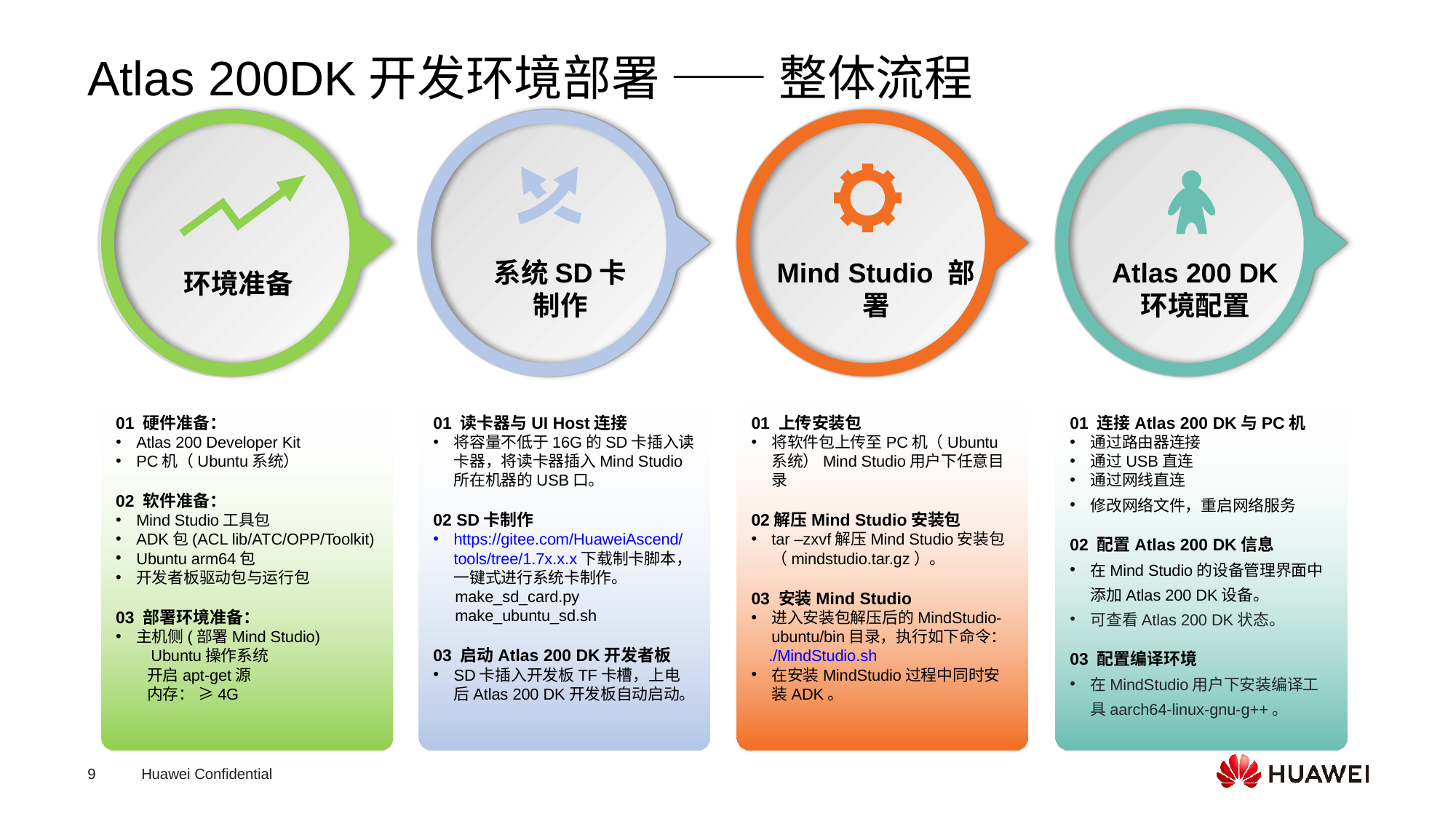

# Atlas 200DK开发环境部署 —— 整体流程

环境准备

系统SD卡制作

Mind Studio 部署

Atlas 200 DK
环境配置
01 读卡器与UI Host连接
将容量不低于16G的SD卡插入读卡器，将读卡器插入Mind Studio所在机器的USB口。

02 SD卡制作
https://gitee.com/HuaweiAscend/tools/tree/1.7x.x.x下载制卡脚本，一键式进行系统卡制作。
     make_sd_card.py
     make_ubuntu_sd.sh

03 启动Atlas 200 DK开发者板
SD卡插入开发板TF卡槽，上电后Atlas 200 DK开发板自动启动。
01 连接Atlas 200 DK与PC机
通过路由器连接
通过USB直连
通过网线直连
修改网络文件，重启网络服务

02 配置Atlas 200 DK信息
在Mind Studio的设备管理界面中添加Atlas 200 DK设备。
可查看Atlas 200 DK状态。

03 配置编译环境
在MindStudio用户下安装编译工具aarch64-linux-gnu-g++。
01 硬件准备：
Atlas 200 Developer Kit
PC机（Ubuntu系统）

02 软件准备：
Mind Studio工具包
ADK包(ACL lib/ATC/OPP/Toolkit)
Ubuntu arm64包
开发者板驱动包与运行包

03 部署环境准备：
主机侧(部署Mind Studio)
        Ubuntu操作系统
        开启apt-get源
        内存： ≥4G
01 上传安装包
将软件包上传至PC机（Ubuntu系统）Mind Studio用户下任意目录

02解压Mind Studio安装包
tar –zxvf解压Mind Studio安装包（mindstudio.tar.gz）。

03 安装Mind Studio
进入安装包解压后的MindStudio-ubuntu/bin目录，执行如下命令：
    ./MindStudio.sh
在安装MindStudio过程中同时安装ADK。